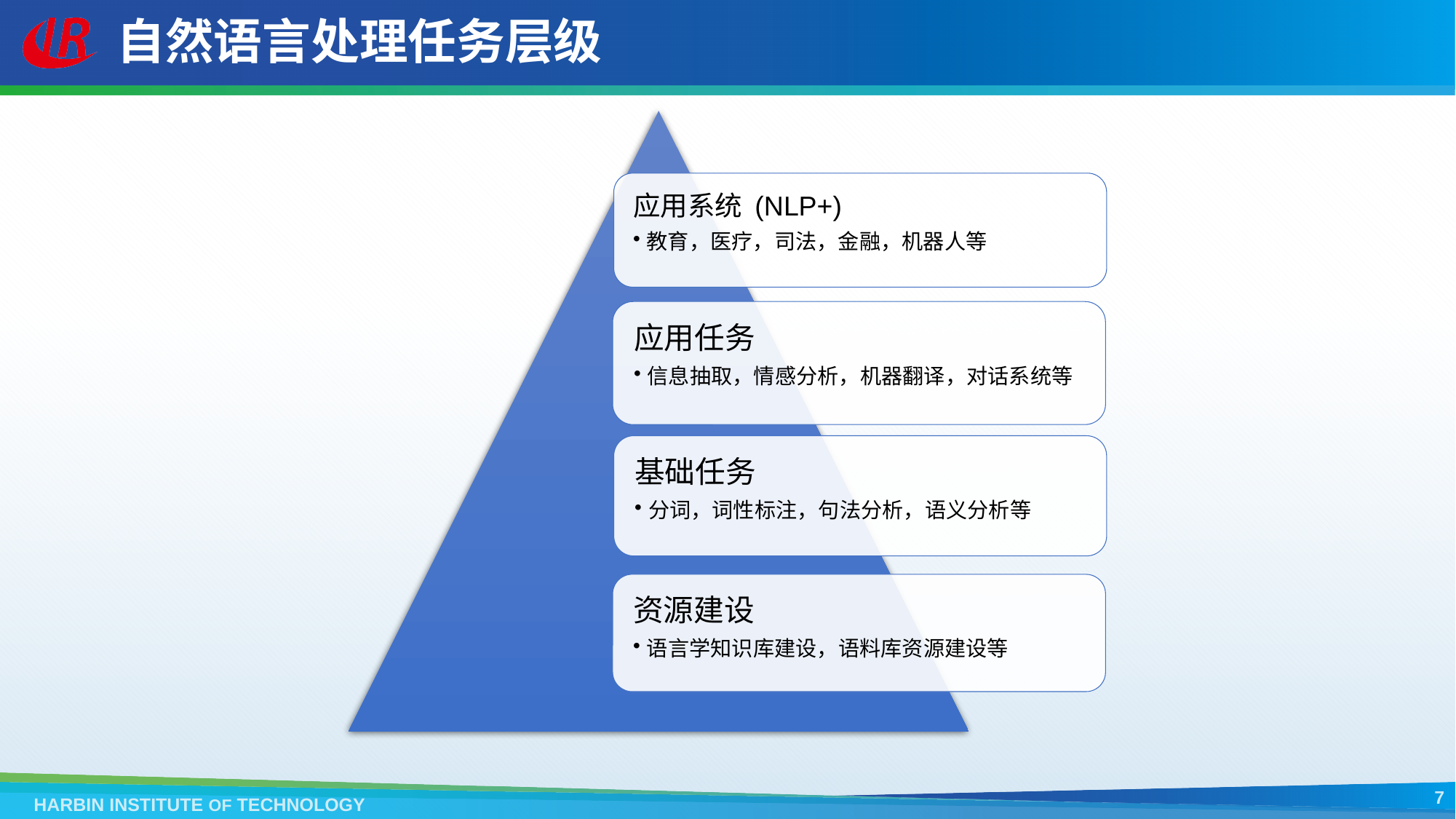

# 自然语言处理任务层级
应用系统 (NLP+)
教育，医疗，司法，金融，机器人等
应用任务
信息抽取，情感分析，机器翻译，对话系统等
基础任务
分词，词性标注，句法分析，语义分析等
资源建设
语言学知识库建设，语料库资源建设等
7
HARBIN INSTITUTE OF TECHNOLOGY